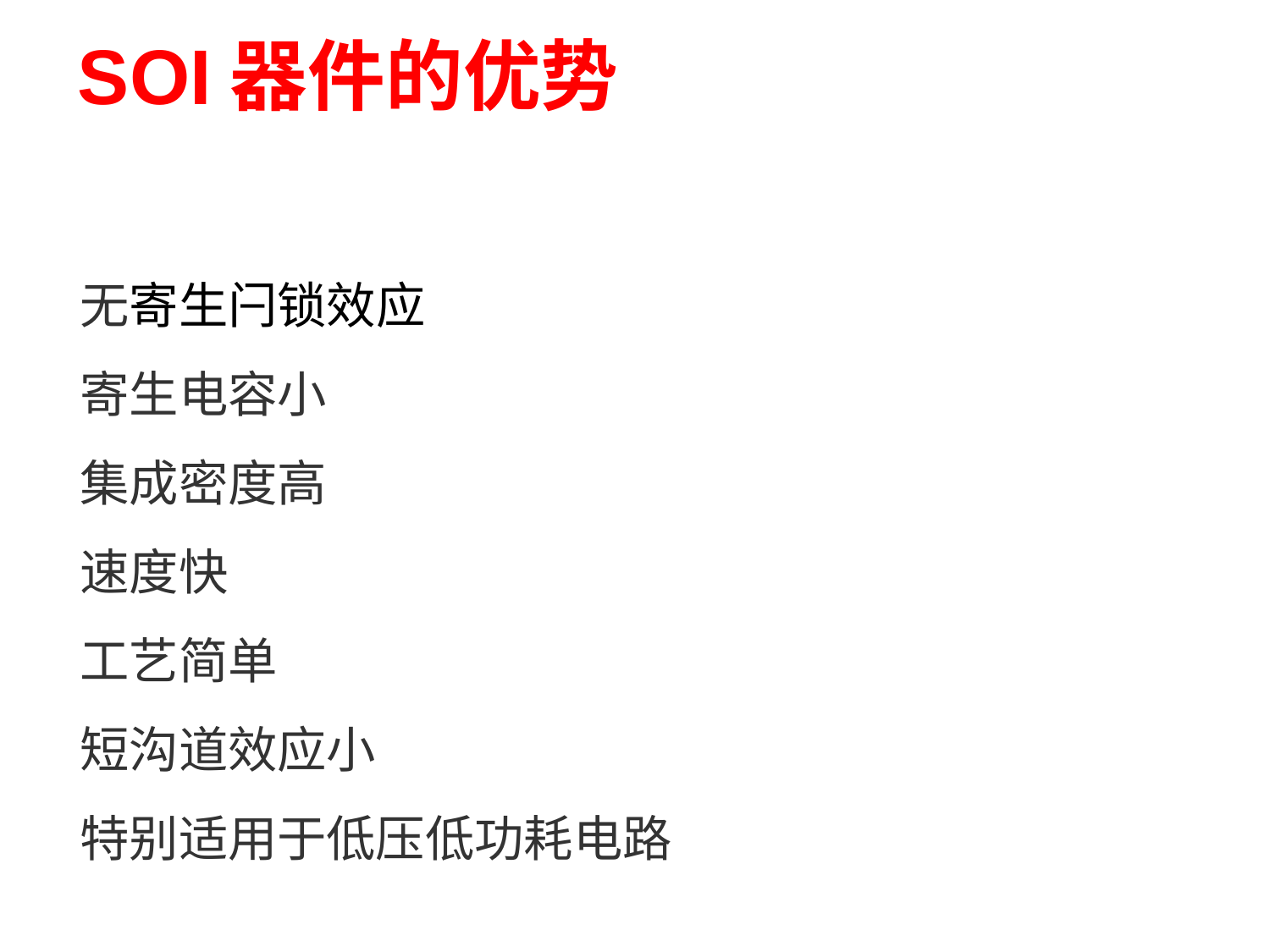

SOI器件的优势
无寄生闩锁效应
寄生电容小
集成密度高
速度快
工艺简单
短沟道效应小
特别适用于低压低功耗电路
110